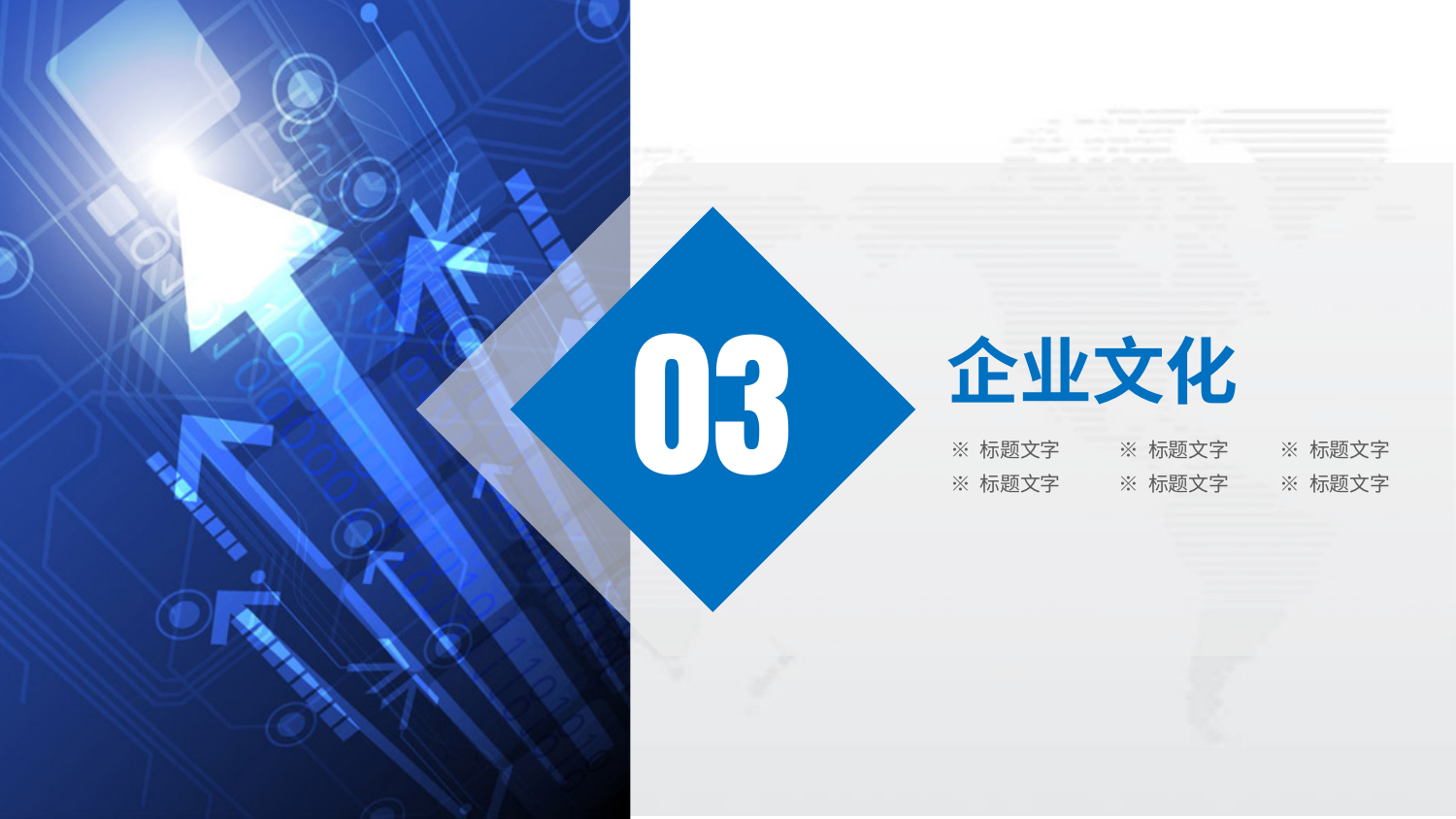

03
企业文化
※ 标题文字
※ 标题文字
※ 标题文字
※ 标题文字
※ 标题文字
※ 标题文字